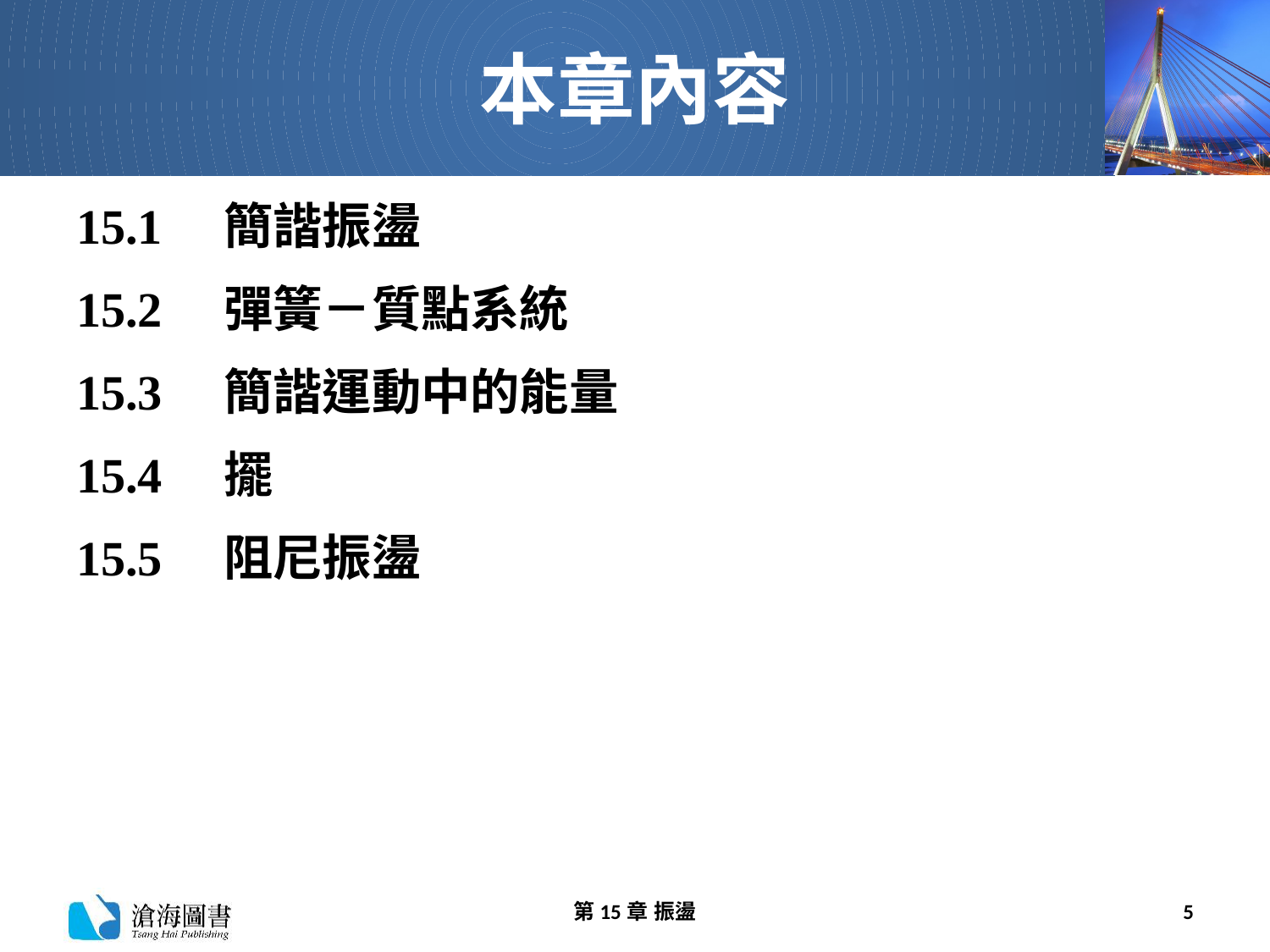

# 本章內容
15.1　簡諧振盪
15.2　彈簧－質點系統
15.3　簡諧運動中的能量
15.4　擺
15.5　阻尼振盪

第15章 振盪
5